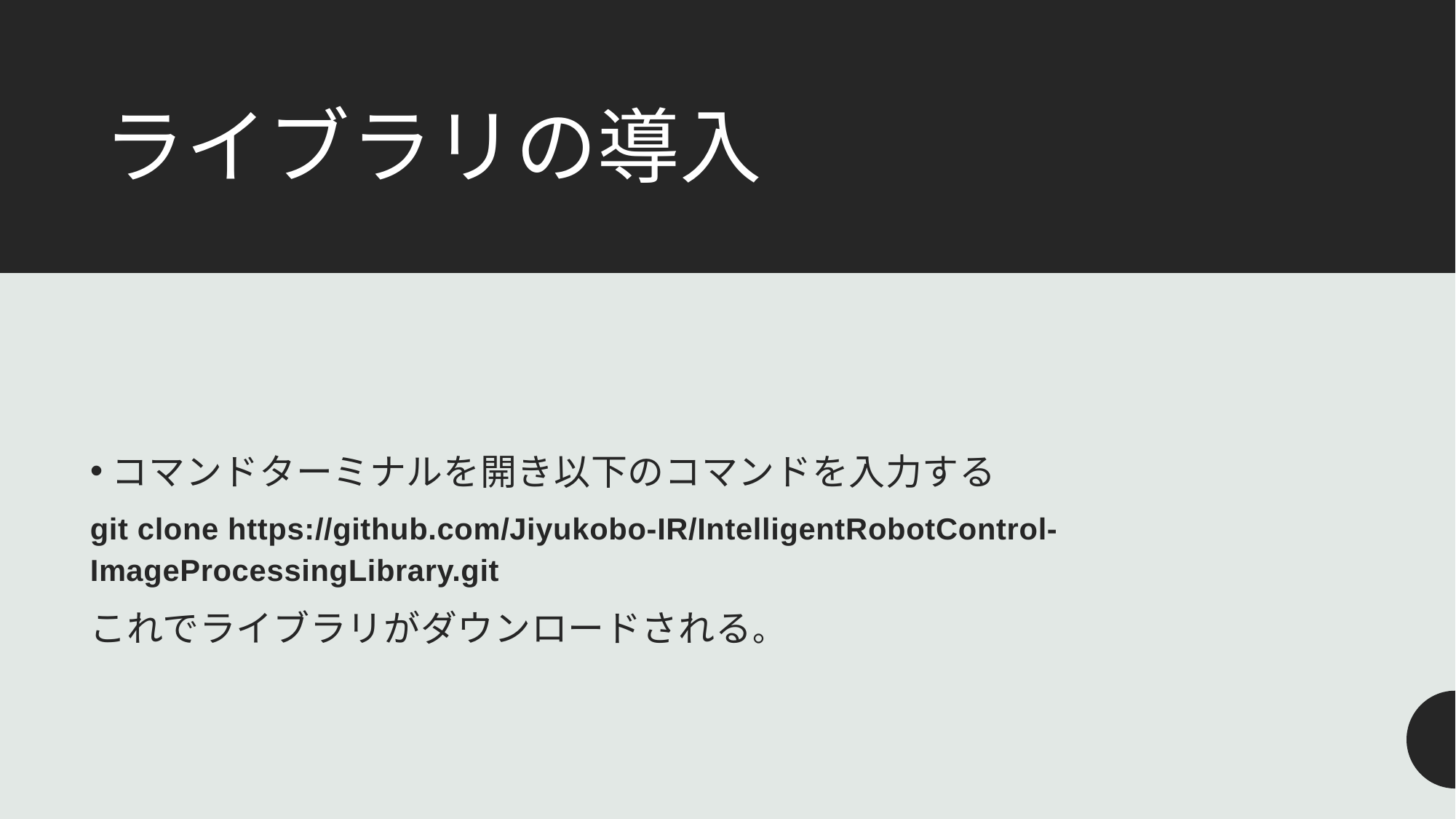

# ライブラリの導入

コマンドターミナルを開き以下のコマンドを入力する
git clone https://github.com/Jiyukobo-IR/IntelligentRobotControl-ImageProcessingLibrary.git
これでライブラリがダウンロードされる。